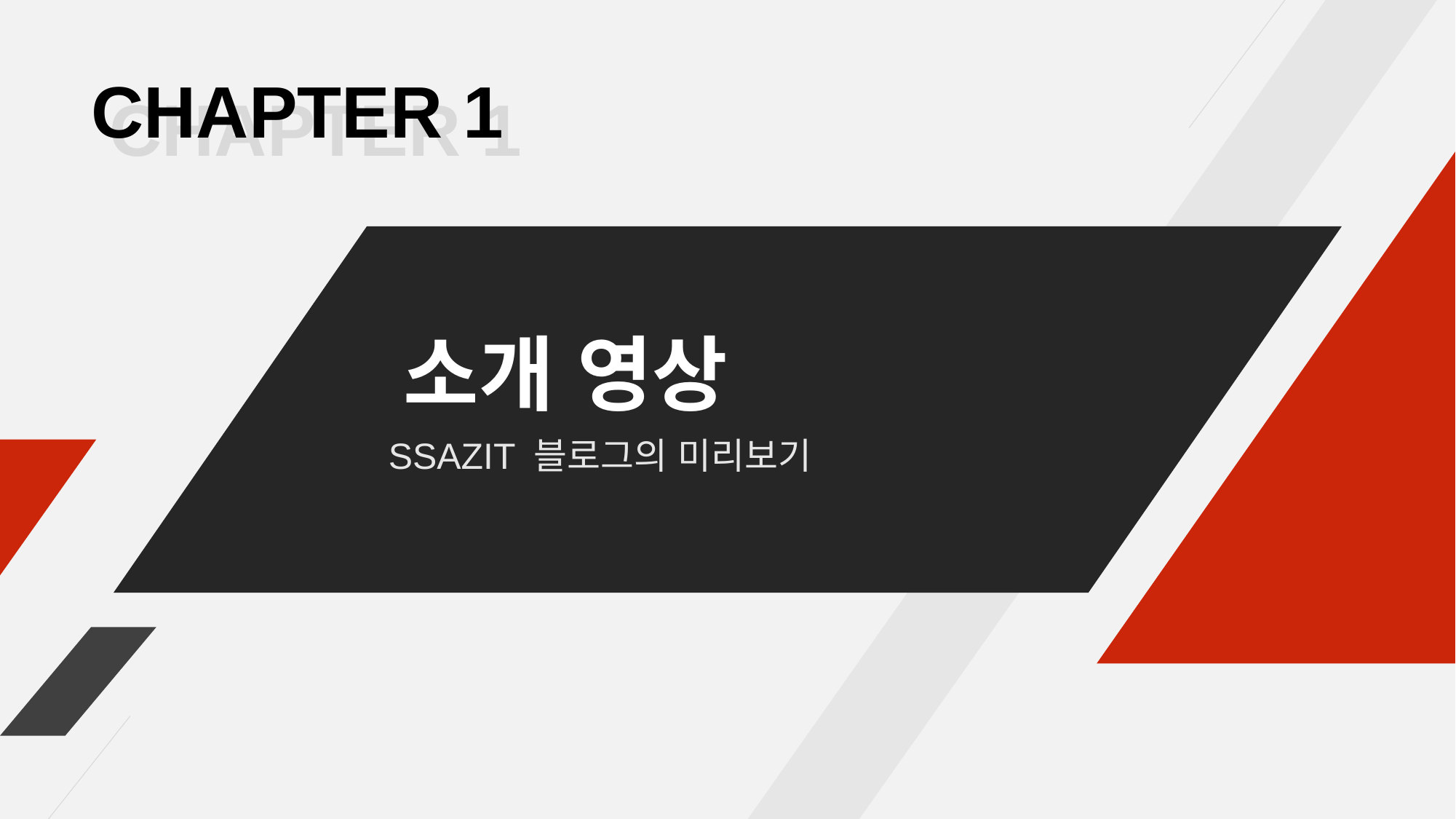

CHAPTER 1
CHAPTER 1

소개 영상
SSAZIT 블로그의 미리보기